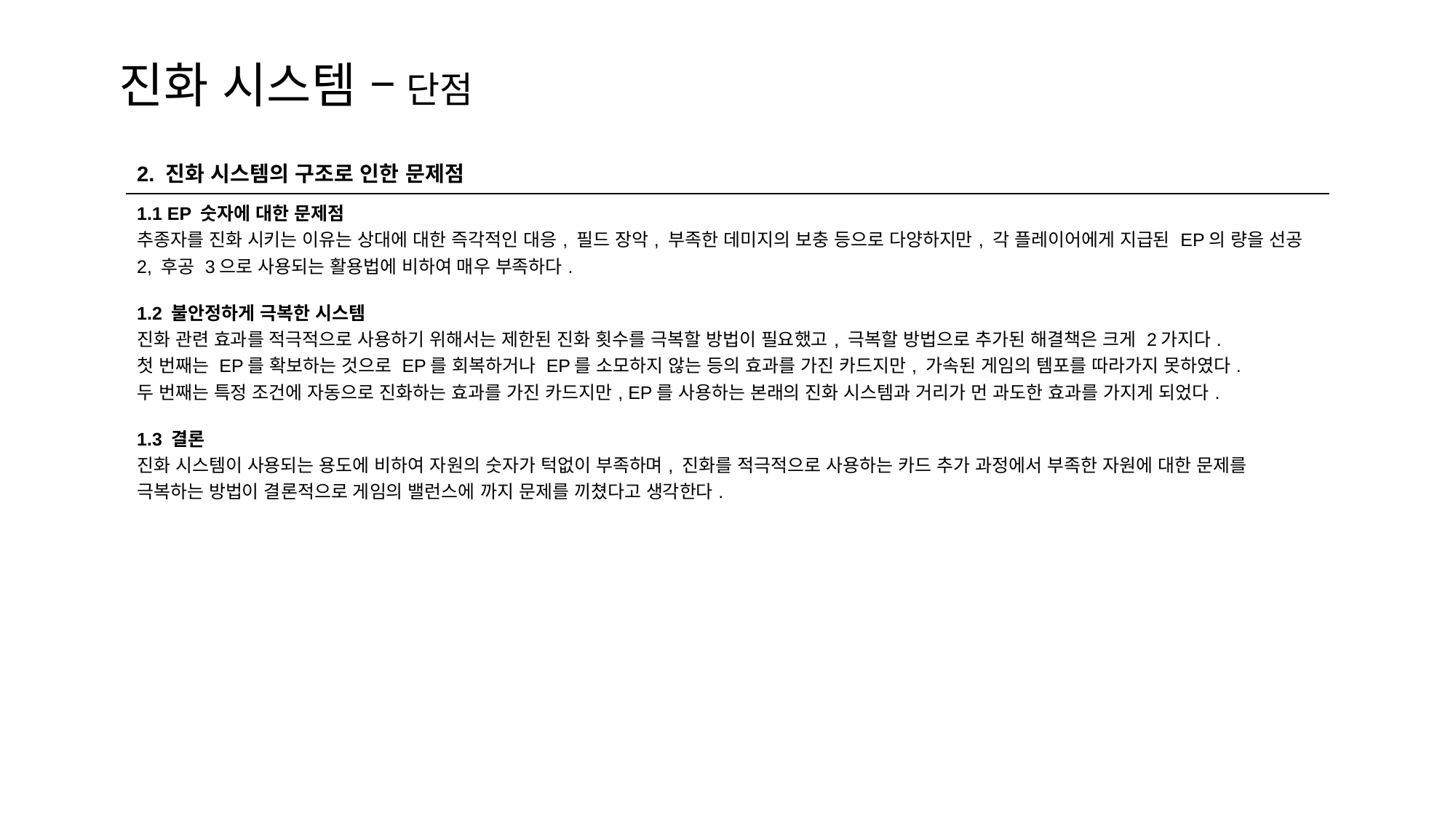

진화 시스템 – 단점
| 2. 진화 시스템의 구조로 인한 문제점 |
| --- |
| 1.1 EP 숫자에 대한 문제점 추종자를 진화 시키는 이유는 상대에 대한 즉각적인 대응, 필드 장악, 부족한 데미지의 보충 등으로 다양하지만, 각 플레이어에게 지급된 EP의 량을 선공 2, 후공 3으로 사용되는 활용법에 비하여 매우 부족하다. 1.2 불안정하게 극복한 시스템 진화 관련 효과를 적극적으로 사용하기 위해서는 제한된 진화 횟수를 극복할 방법이 필요했고, 극복할 방법으로 추가된 해결책은 크게 2가지다. 첫 번째는 EP를 확보하는 것으로 EP를 회복하거나 EP를 소모하지 않는 등의 효과를 가진 카드지만, 가속된 게임의 템포를 따라가지 못하였다. 두 번째는 특정 조건에 자동으로 진화하는 효과를 가진 카드지만, EP를 사용하는 본래의 진화 시스템과 거리가 먼 과도한 효과를 가지게 되었다. 1.3 결론 진화 시스템이 사용되는 용도에 비하여 자원의 숫자가 턱없이 부족하며, 진화를 적극적으로 사용하는 카드 추가 과정에서 부족한 자원에 대한 문제를 극복하는 방법이 결론적으로 게임의 밸런스에 까지 문제를 끼쳤다고 생각한다. |